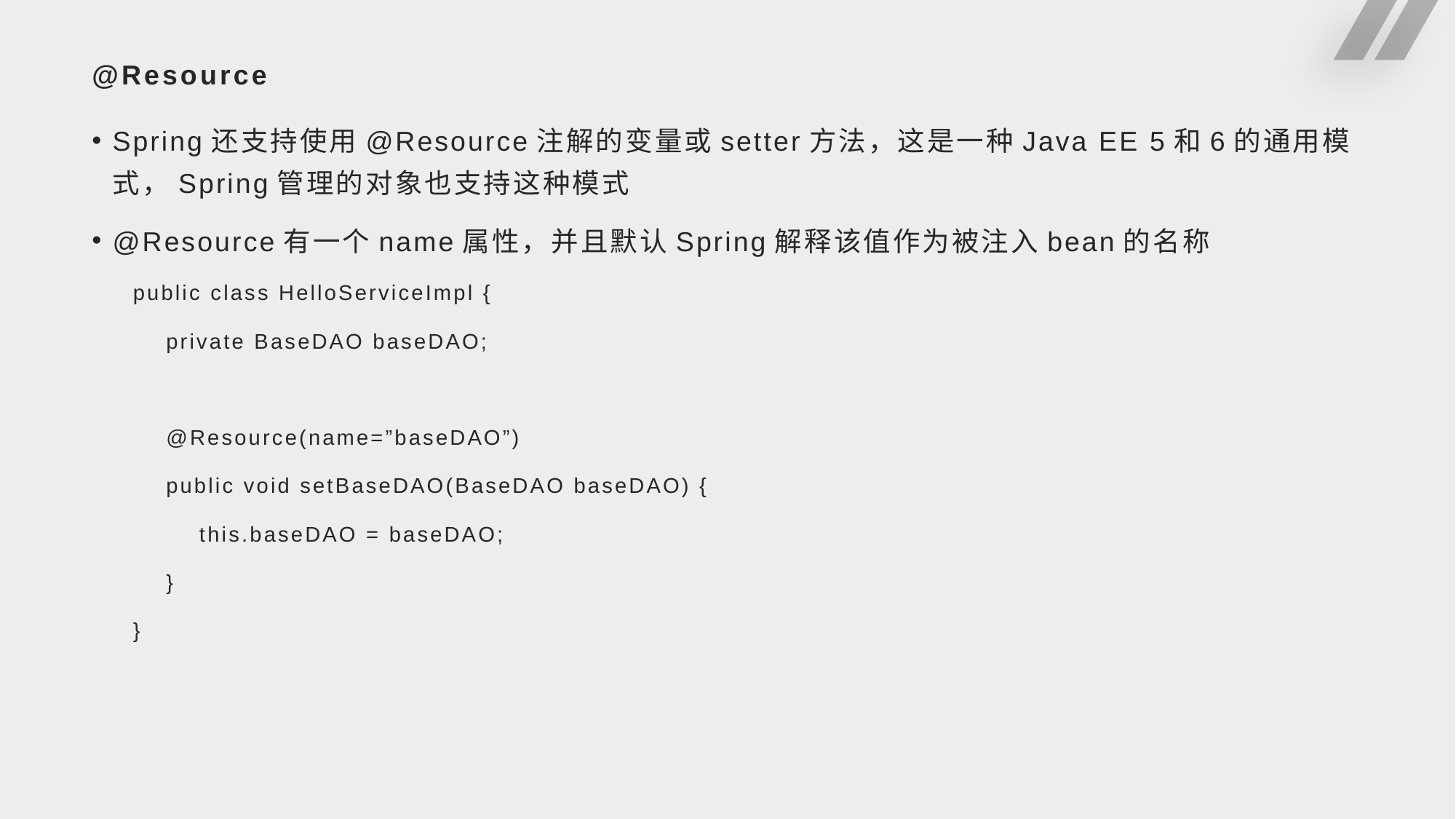

# @Resource
Spring还支持使用@Resource注解的变量或setter方法，这是一种Java EE 5和6的通用模式，Spring管理的对象也支持这种模式
@Resource有一个name属性，并且默认Spring解释该值作为被注入bean的名称
public class HelloServiceImpl {
    private BaseDAO baseDAO;

    @Resource(name=”baseDAO”)
    public void setBaseDAO(BaseDAO baseDAO) {
        this.baseDAO = baseDAO;
    }
}